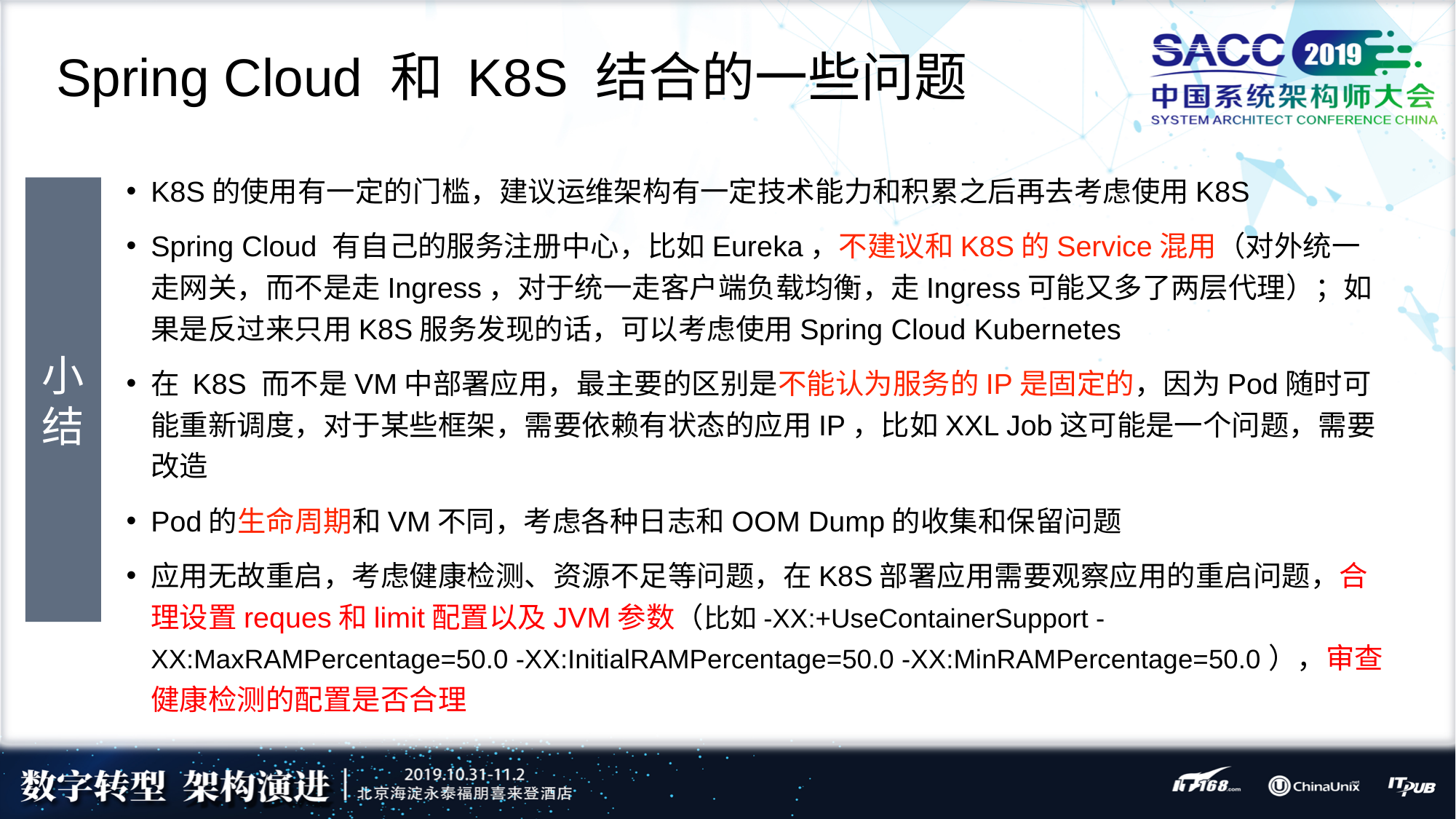

# Spring Cloud 和 K8S 结合的一些问题
K8S的使用有一定的门槛，建议运维架构有一定技术能力和积累之后再去考虑使用K8S
Spring Cloud 有自己的服务注册中心，比如Eureka，不建议和K8S的Service混用（对外统一走网关，而不是走Ingress，对于统一走客户端负载均衡，走Ingress可能又多了两层代理）；如果是反过来只用K8S服务发现的话，可以考虑使用Spring Cloud Kubernetes
在 K8S 而不是VM中部署应用，最主要的区别是不能认为服务的IP是固定的，因为Pod随时可能重新调度，对于某些框架，需要依赖有状态的应用IP，比如XXL Job这可能是一个问题，需要改造
Pod的生命周期和VM不同，考虑各种日志和OOM Dump的收集和保留问题
应用无故重启，考虑健康检测、资源不足等问题，在K8S部署应用需要观察应用的重启问题，合理设置reques和limit配置以及JVM参数（比如-XX:+UseContainerSupport -XX:MaxRAMPercentage=50.0 -XX:InitialRAMPercentage=50.0 -XX:MinRAMPercentage=50.0），审查健康检测的配置是否合理
小结